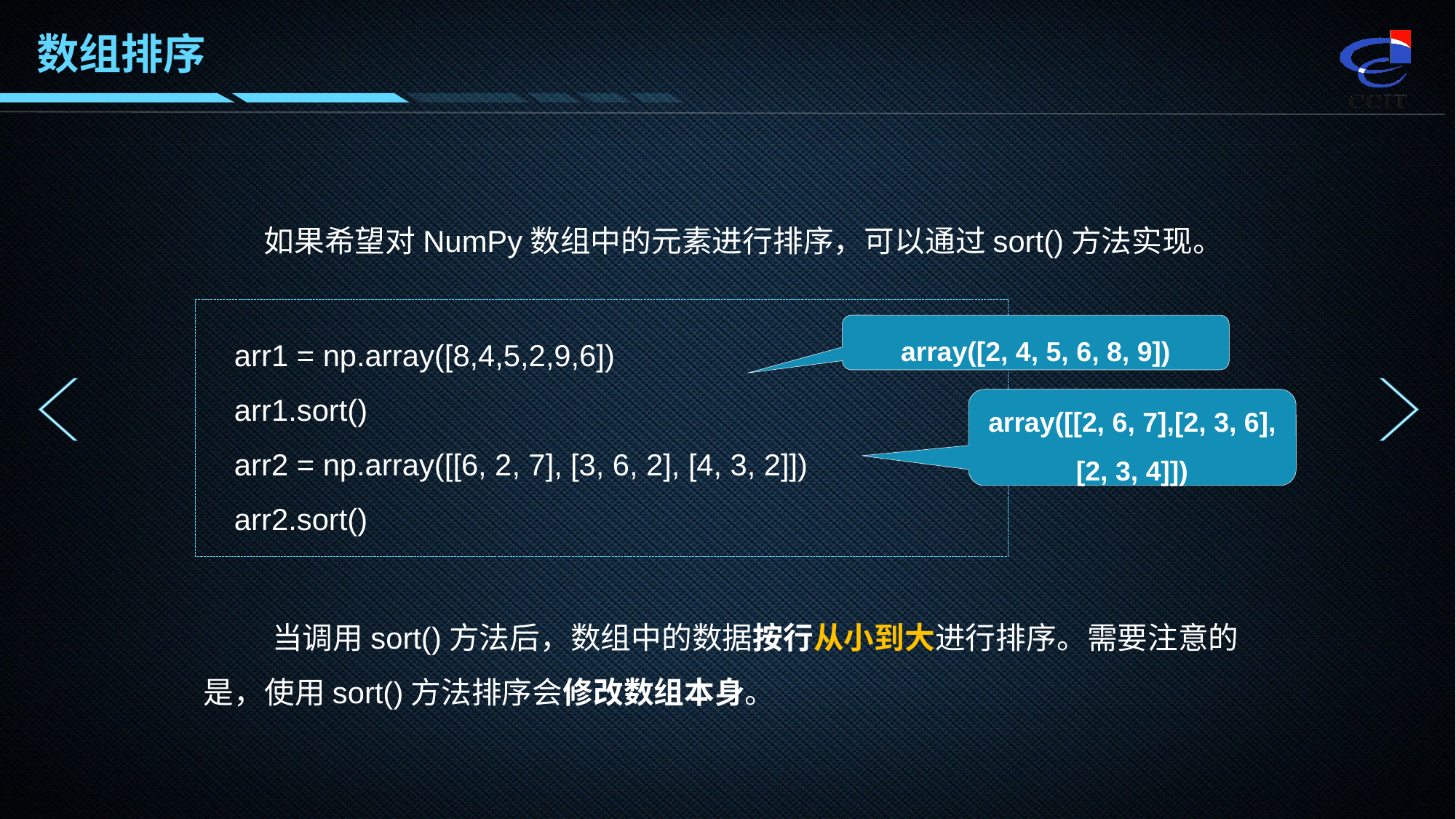

数组排序

 如果希望对NumPy数组中的元素进行排序，可以通过sort()方法实现。

arr1 = np.array([8,4,5,2,9,6])
arr1.sort()
arr2 = np.array([[6, 2, 7], [3, 6, 2], [4, 3, 2]])
arr2.sort()
array([2, 4, 5, 6, 8, 9])
array([[2, 6, 7],[2, 3, 6],[2, 3, 4]])
 当调用sort()方法后，数组中的数据按行从小到大进行排序。需要注意的是，使用sort()方法排序会修改数组本身。